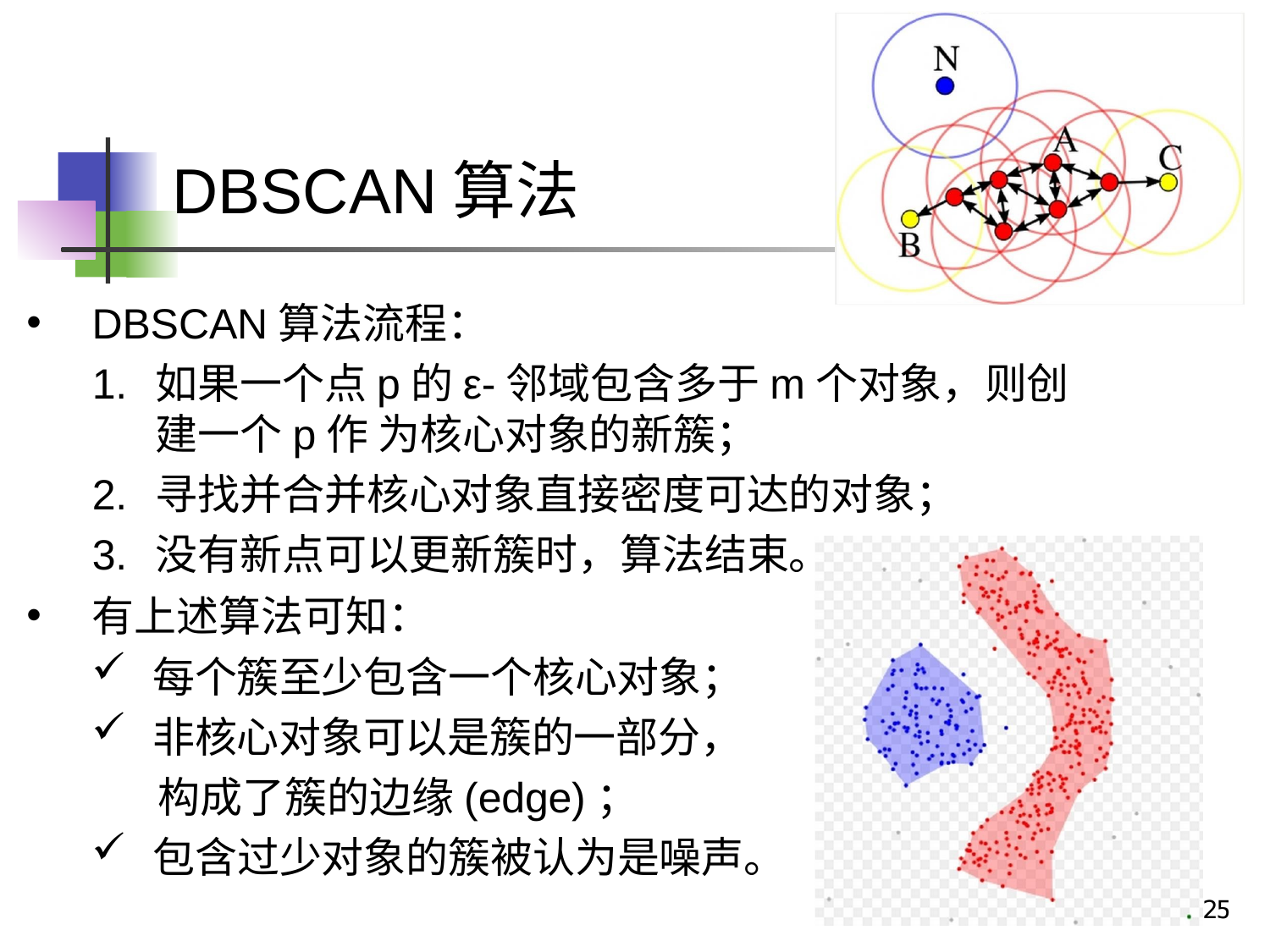

# DBSCAN算法

DBSCAN算法流程：
如果一个点p的ε-邻域包含多于m个对象，则创建一个p作 为核心对象的新簇；
寻找并合并核心对象直接密度可达的对象；
没有新点可以更新簇时，算法结束。
有上述算法可知：
每个簇至少包含一个核心对象；
非核心对象可以是簇的一部分，
      构成了簇的边缘(edge)；
包含过少对象的簇被认为是噪声。

25